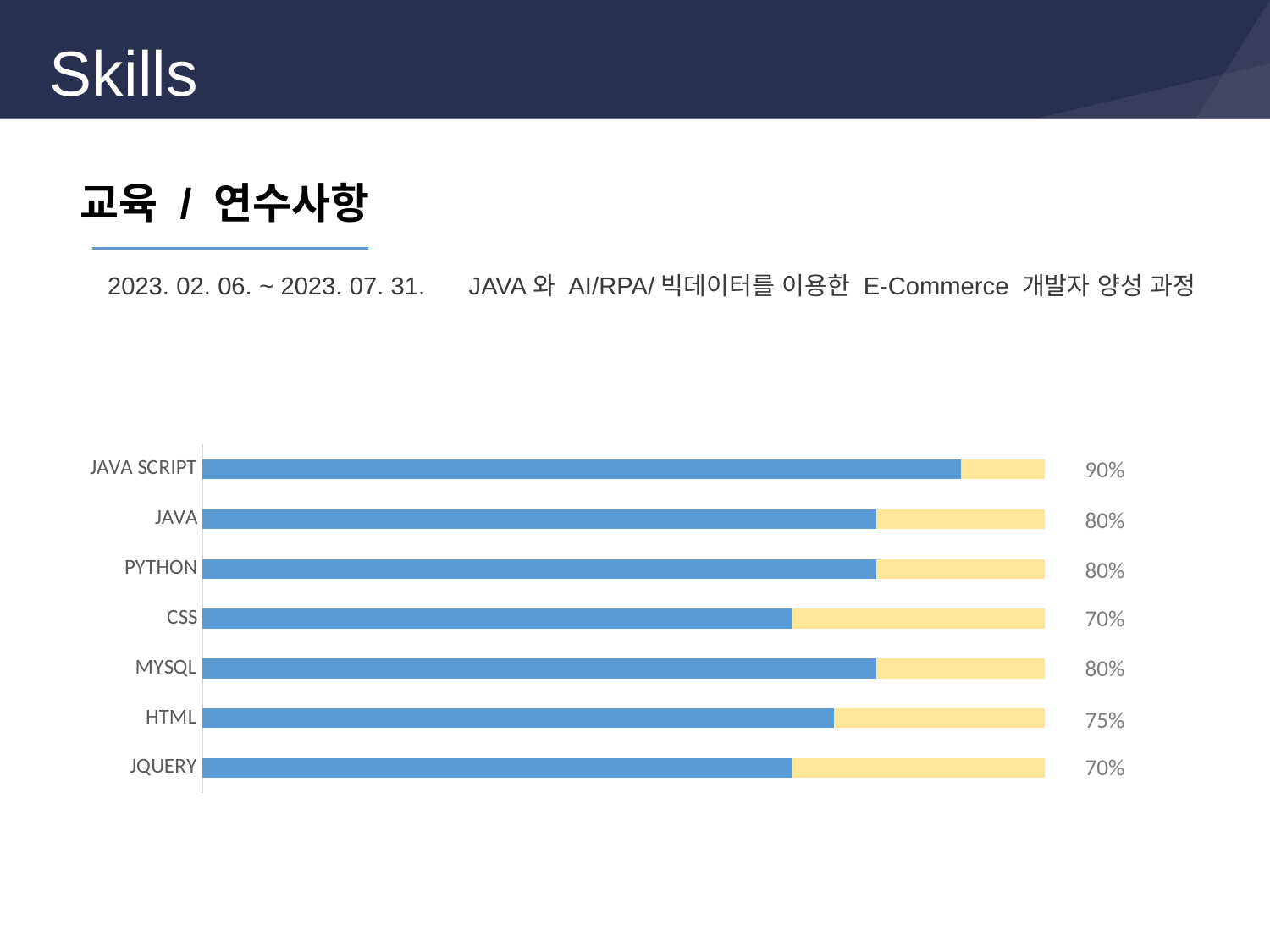

# Skills
교육 / 연수사항
2023. 02. 06. ~ 2023. 07. 31.
JAVA와 AI/RPA/빅데이터를 이용한 E-Commerce 개발자 양성 과정

### Chart

| Category | 계열 1 | 계열 2 | 열1 |
|---|---|---|---|
| JQUERY | 70.0 | 30.0 | None |
| HTML | 75.0 | 25.0 | None |
| MYSQL | 80.0 | 20.0 | None |
| CSS | 70.0 | 30.0 | None |
| PYTHON | 80.0 | 20.0 | None |
| JAVA | 80.0 | 20.0 | None |
| JAVA SCRIPT | 90.0 | 10.0 | None |
90%
80%
80%
70%
80%
75%
70%